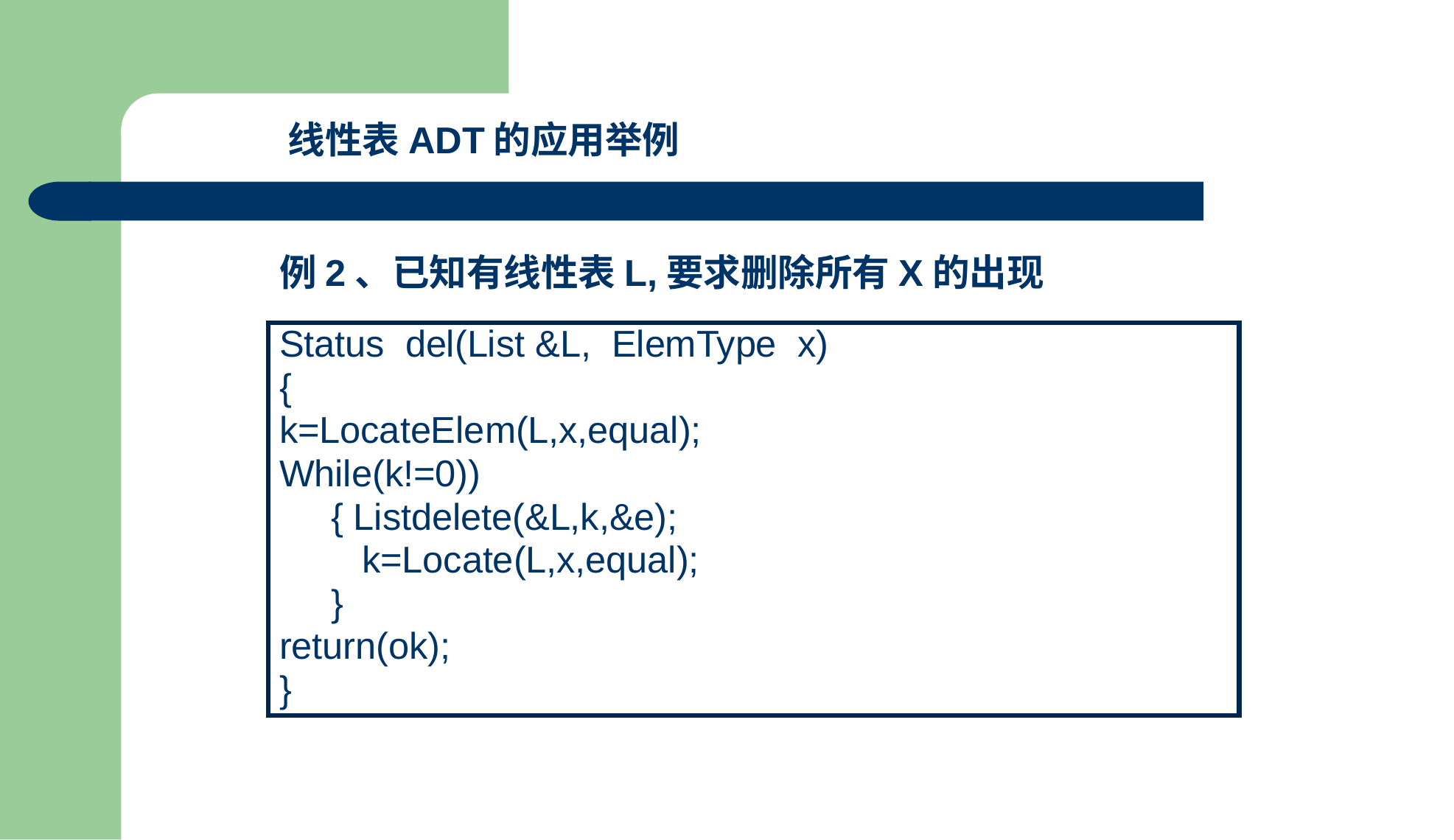

线性表ADT的应用举例
例2、已知有线性表L,要求删除所有X的出现
Status  del(List &L,  ElemType  x)
{
k=LocateElem(L,x,equal);
While(k!=0))
     { Listdelete(&L,k,&e);
        k=Locate(L,x,equal);
     }
return(ok);
}